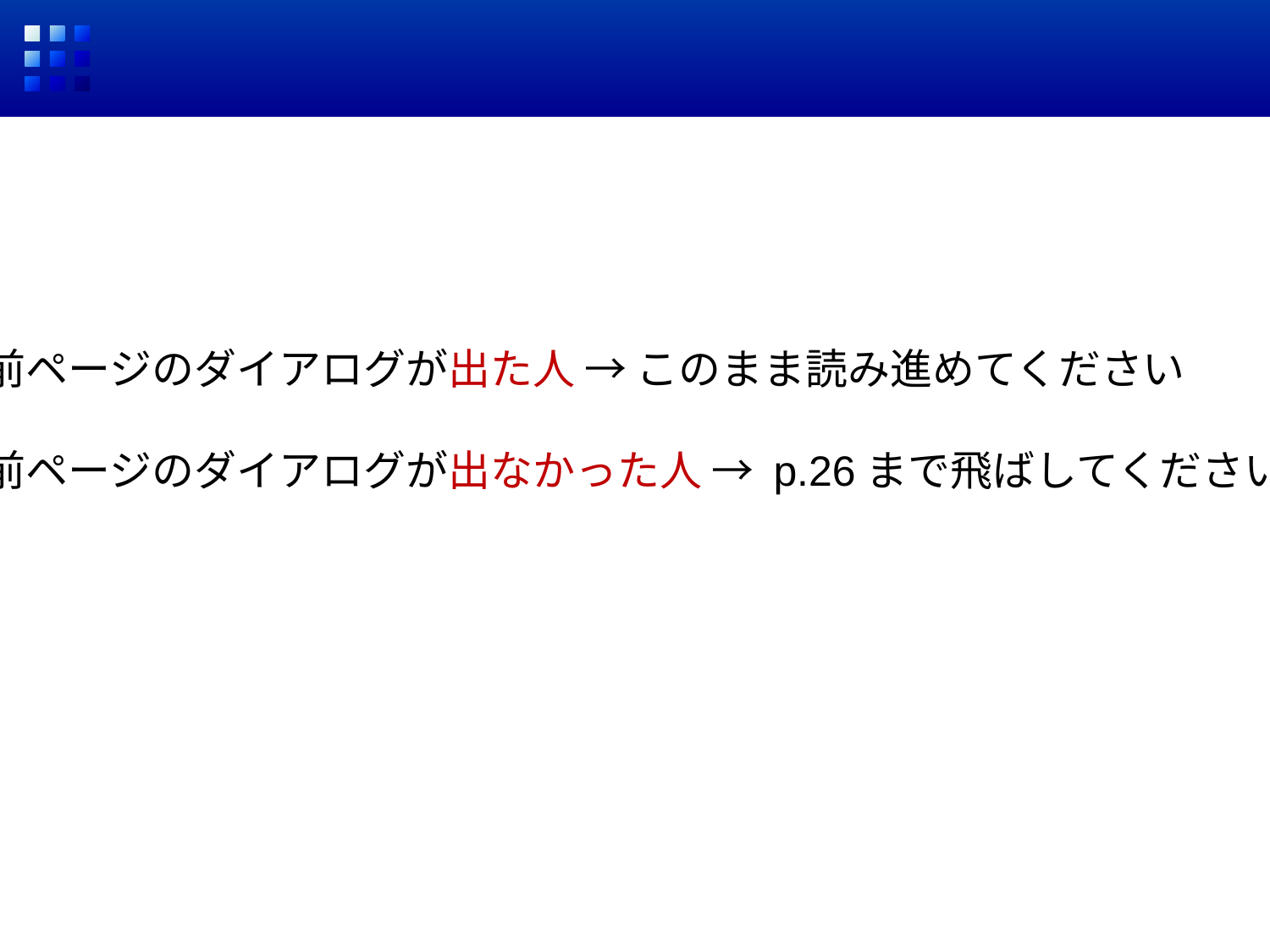

#
前ページのダイアログが出た人 → このまま読み進めてください

前ページのダイアログが出なかった人 → p.26まで飛ばしてください